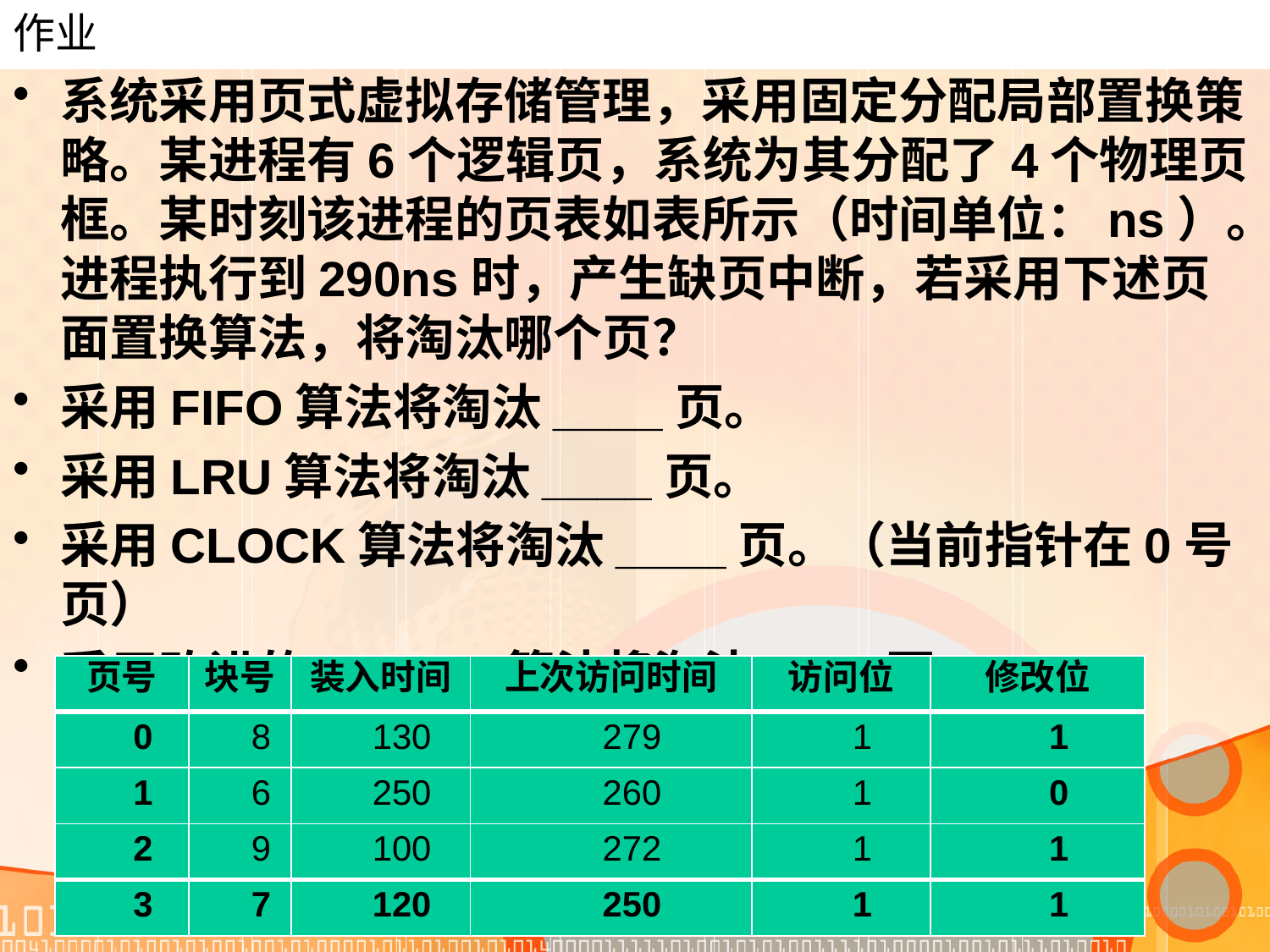

# 作业
系统采用页式虚拟存储管理，采用固定分配局部置换策略。某进程有6个逻辑页，系统为其分配了4个物理页框。某时刻该进程的页表如表所示（时间单位：ns）。进程执行到290ns时，产生缺页中断，若采用下述页面置换算法，将淘汰哪个页？
采用FIFO算法将淘汰____页。
采用LRU算法将淘汰____页。
采用CLOCK算法将淘汰____页。（当前指针在0号页）
采用改进的CLOCK算法将淘汰____页。
| 页号 | 块号 | 装入时间 | 上次访问时间 | 访问位 | 修改位 |
| --- | --- | --- | --- | --- | --- |
| 0 | 8 | 130 | 279 | 1 | 1 |
| 1 | 6 | 250 | 260 | 1 | 0 |
| 2 | 9 | 100 | 272 | 1 | 1 |
| 3 | 7 | 120 | 250 | 1 | 1 |